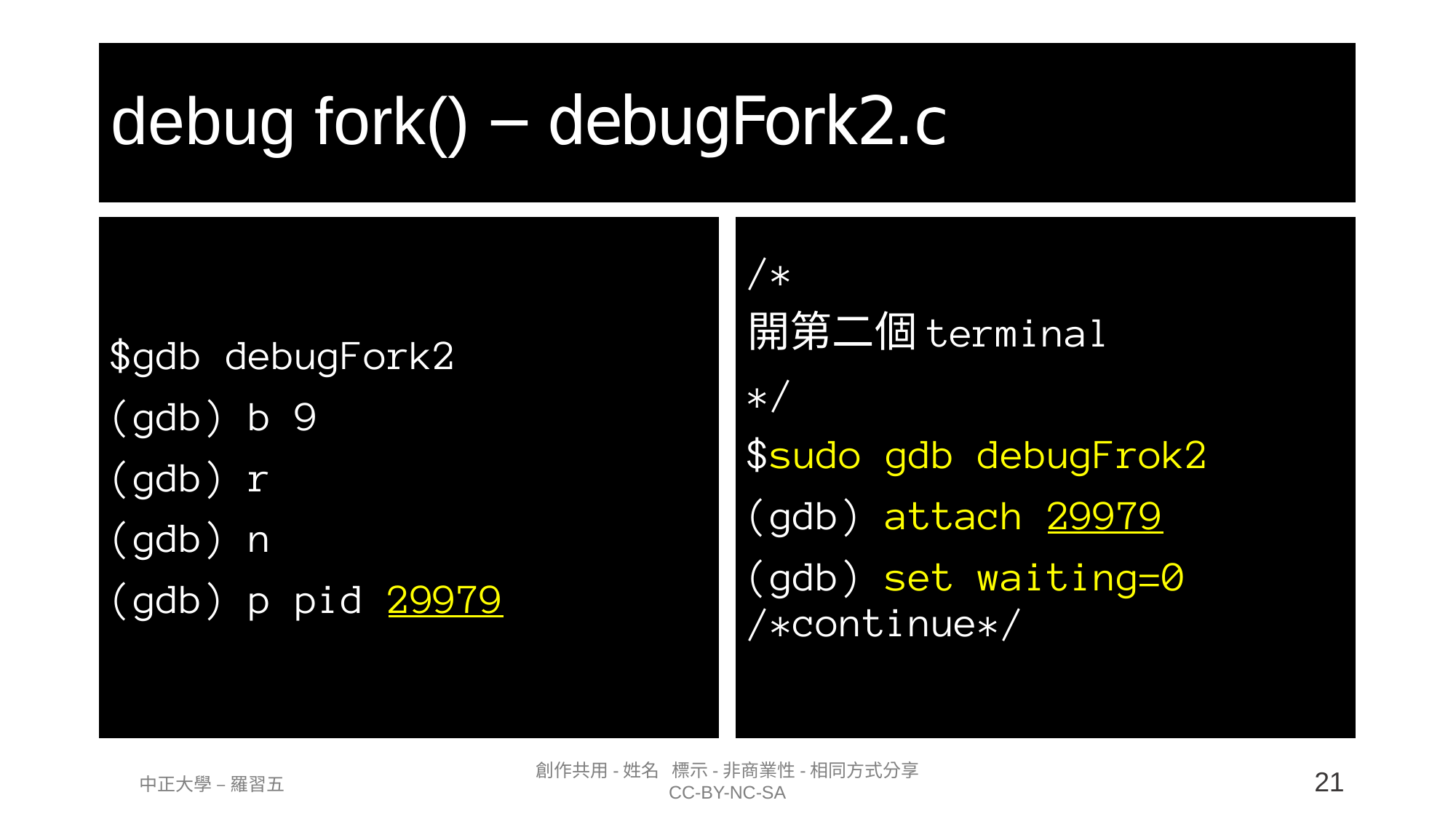

# debug fork() – debugFork2.c
$gdb debugFork2
(gdb) b 9
(gdb) r
(gdb) n
(gdb) p pid 29979
/*
開第二個terminal
*/
$sudo gdb debugFrok2
(gdb) attach 29979
(gdb) set waiting=0 /*continue*/